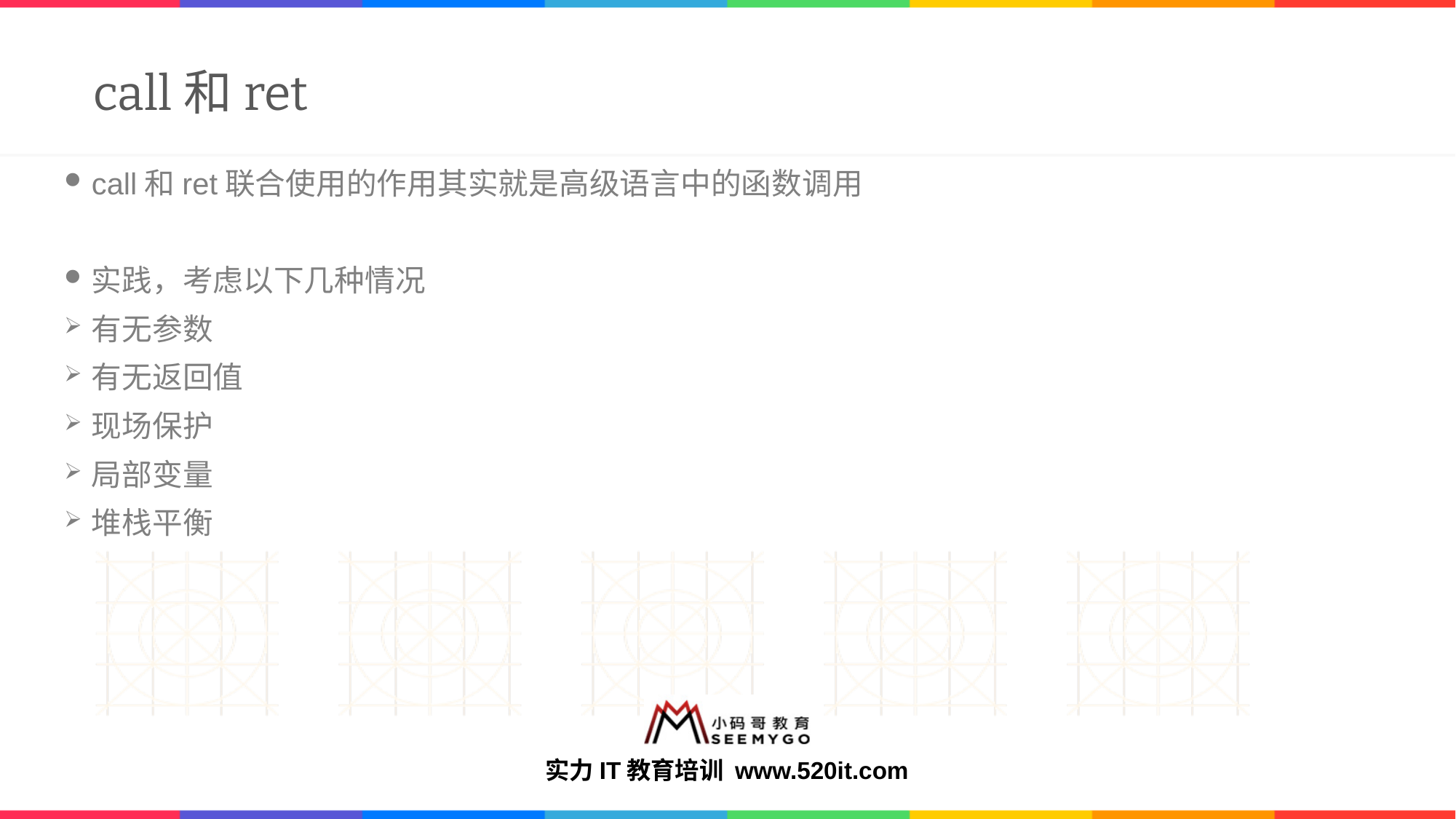

# call和ret

call和ret联合使用的作用其实就是高级语言中的函数调用

实践，考虑以下几种情况
有无参数
有无返回值
现场保护
局部变量
堆栈平衡